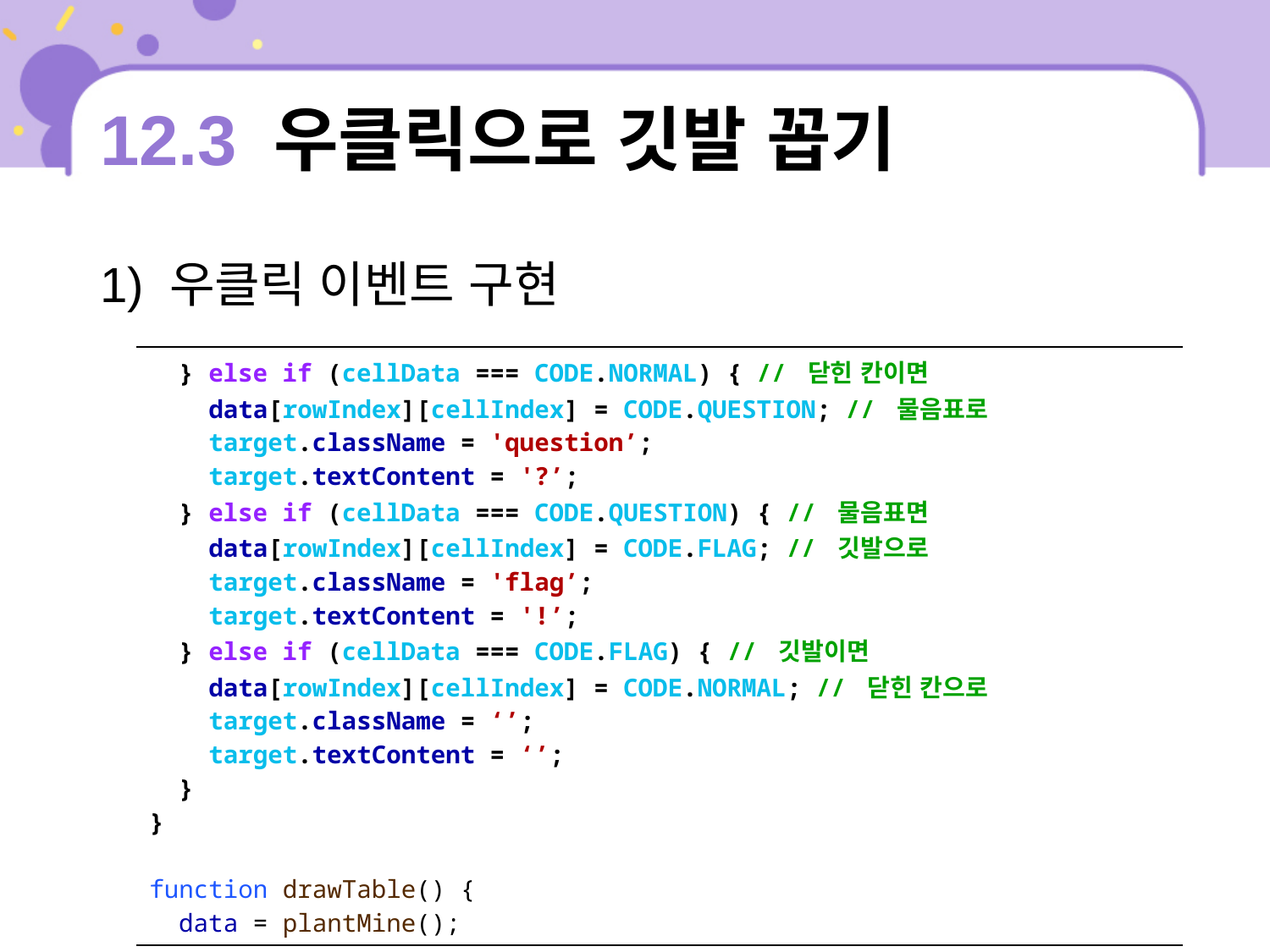

# 12.3 우클릭으로 깃발 꼽기
1) 우클릭 이벤트 구현
| } else if (cellData === CODE.NORMAL) { // 닫힌 칸이면 data[rowIndex][cellIndex] = CODE.QUESTION; // 물음표로 target.className = 'question’; target.textContent = '?’; } else if (cellData === CODE.QUESTION) { // 물음표면 data[rowIndex][cellIndex] = CODE.FLAG; // 깃발으로 target.className = 'flag’; target.textContent = '!’; } else if (cellData === CODE.FLAG) { // 깃발이면 data[rowIndex][cellIndex] = CODE.NORMAL; // 닫힌 칸으로 target.className = ‘’; target.textContent = ‘’; } } function drawTable() { data = plantMine(); |
| --- |